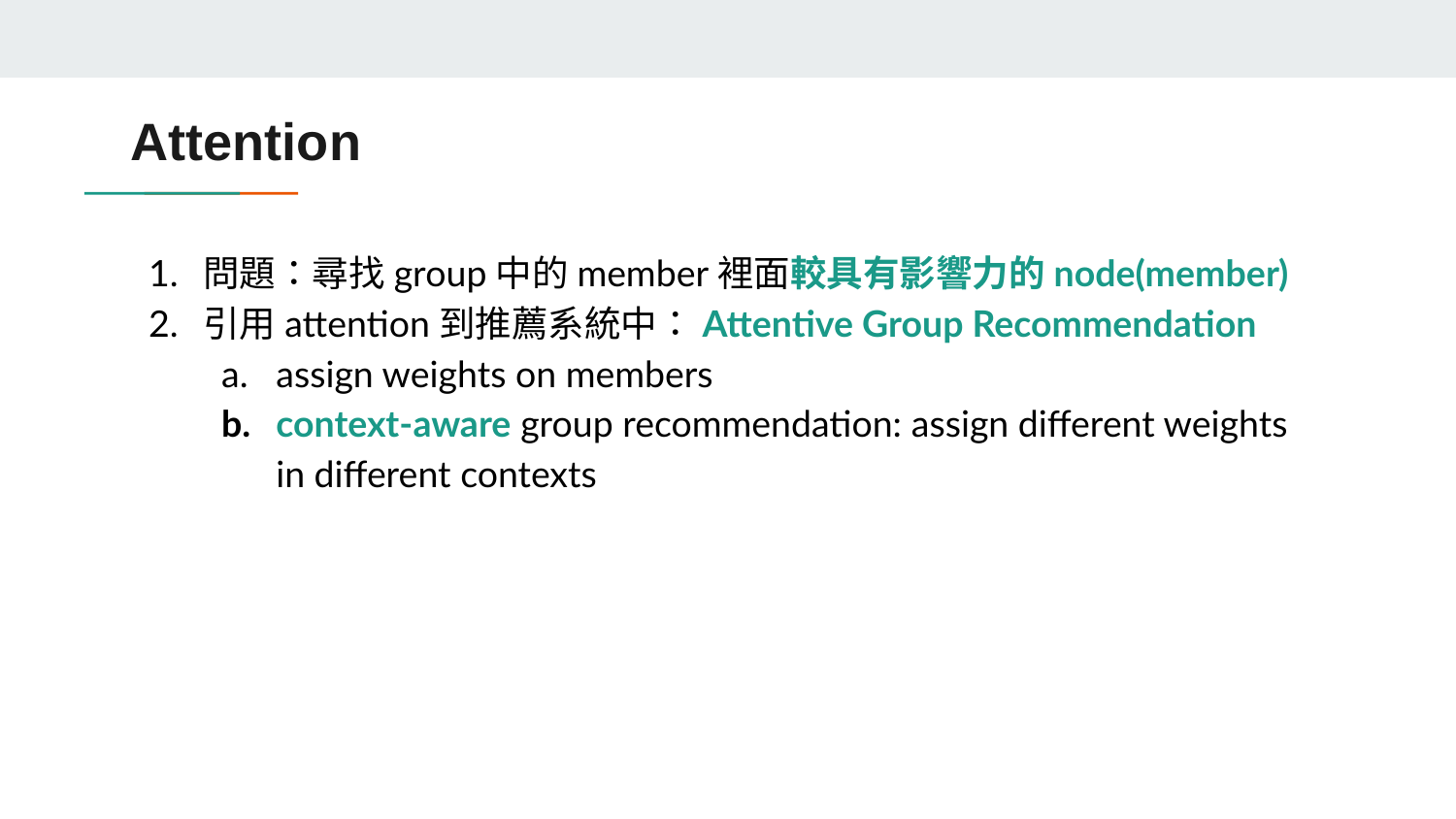

# Attention
問題：尋找group中的member裡面較具有影響力的node(member)
引用attention到推薦系統中：Attentive Group Recommendation
assign weights on members
context-aware group recommendation: assign different weights in different contexts